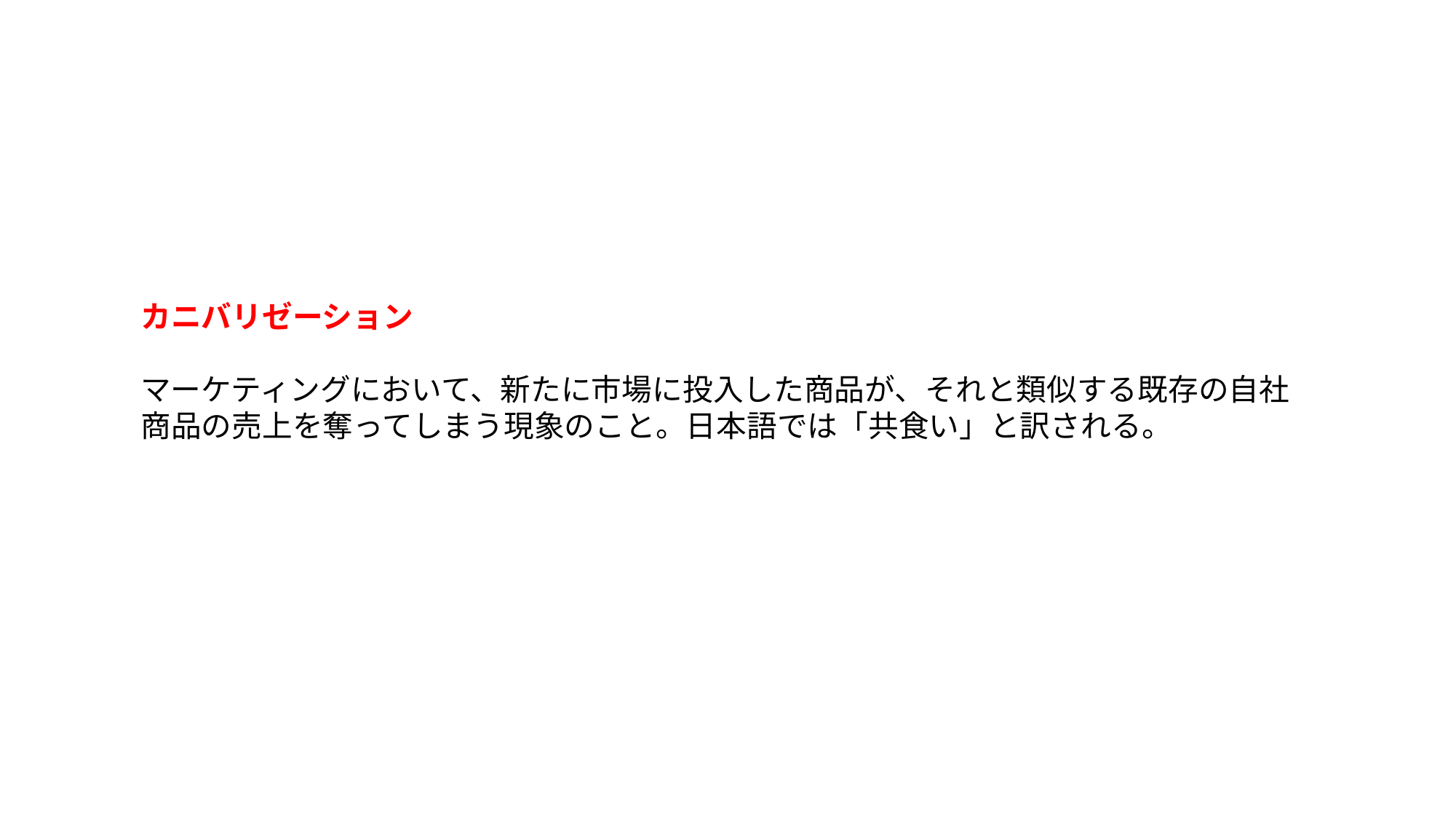

カニバリゼーション

マーケティングにおいて、新たに市場に投入した商品が、それと類似する既存の自社商品の売上を奪ってしまう現象のこと。日本語では「共食い」と訳される。